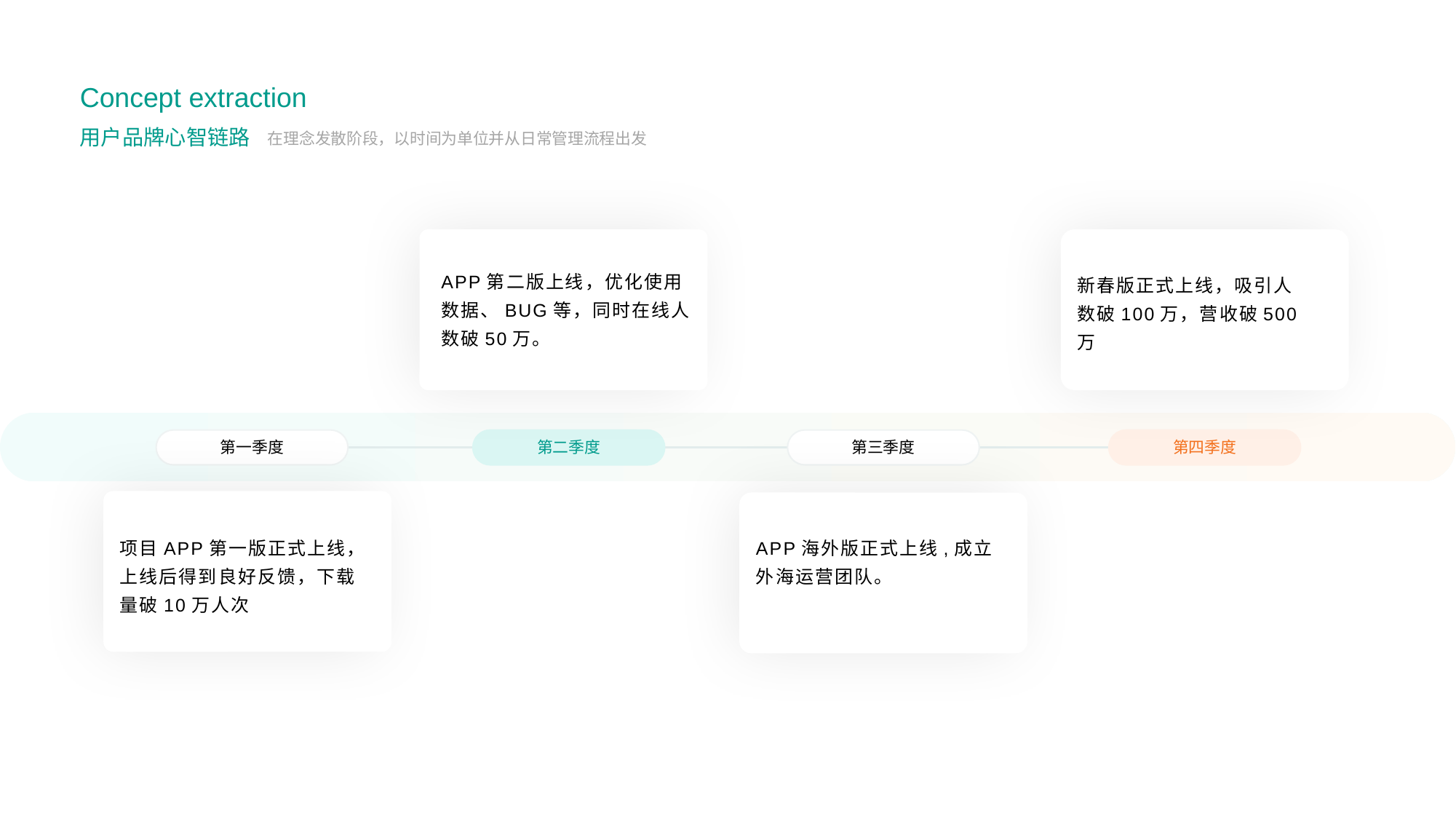

Concept extraction
用户品牌心智链路
在理念发散阶段，以时间为单位并从日常管理流程出发

APP第二版上线，优化使用数据、BUG等，同时在线人数破50万。
新春版正式上线，吸引人数破100万，营收破500万

第一季度
第二季度
第三季度
第四季度

项目APP第一版正式上线，上线后得到良好反馈，下载量破10万人次
APP海外版正式上线,成立外海运营团队。